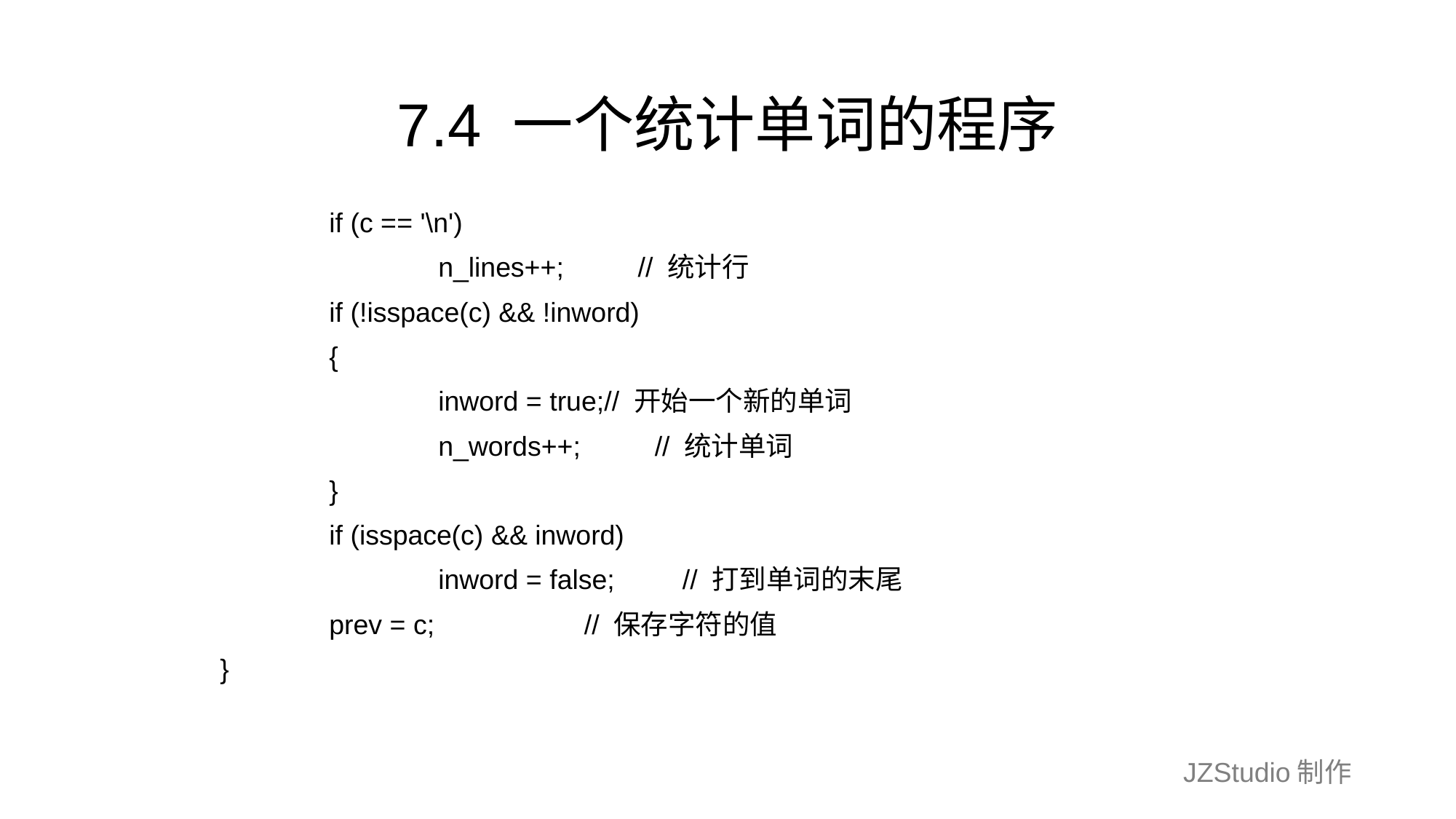

# 7.4 一个统计单词的程序
		if (c == '\n')
			n_lines++;　　 // 统计行
		if (!isspace(c) && !inword)
		{
			inword = true;// 开始一个新的单词
			n_words++;　　 // 统计单词
		}
		if (isspace(c) && inword)
			inword = false;　　// 打到单词的末尾
		prev = c;　　　　　// 保存字符的值
	}